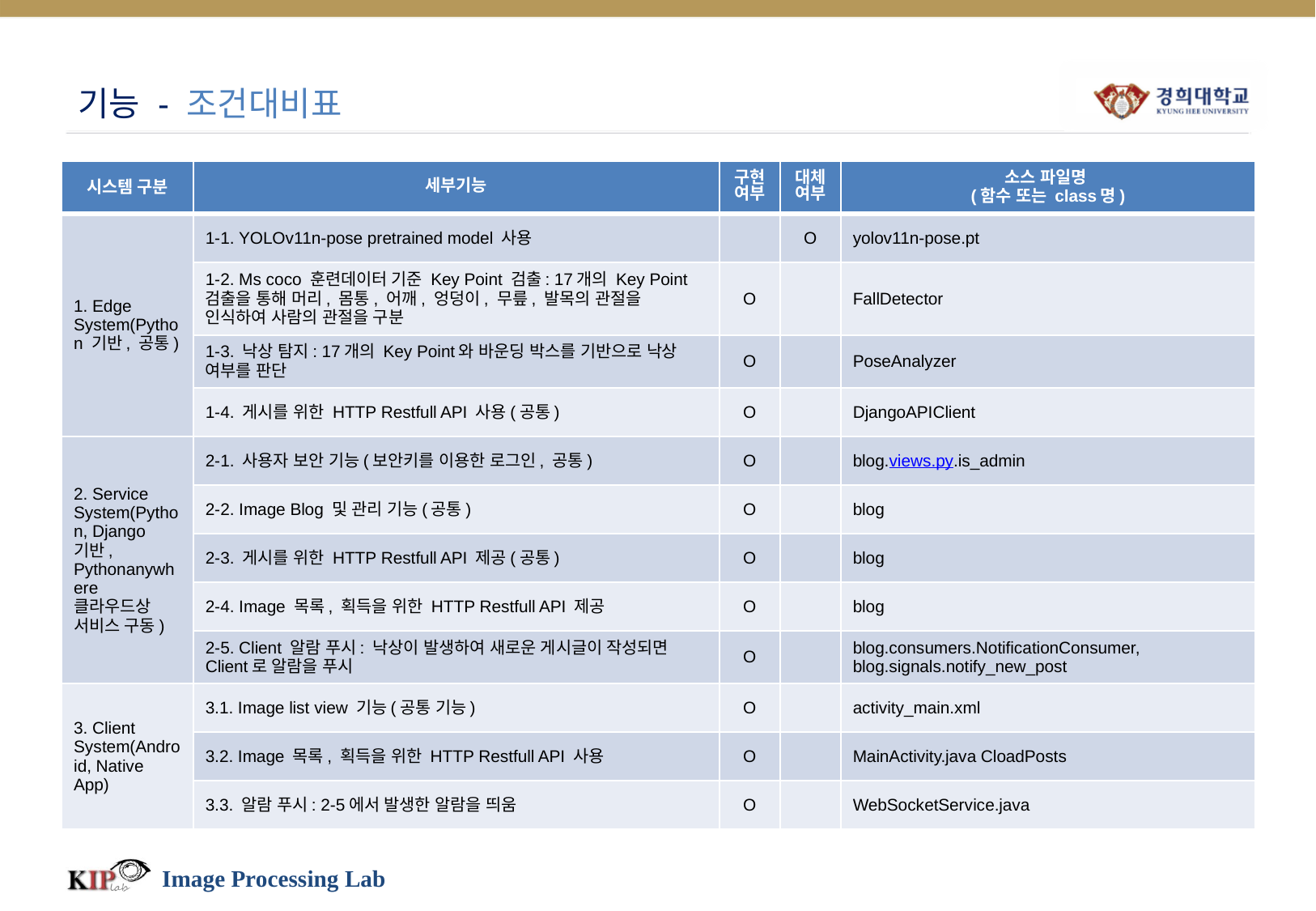

# 기능 - 조건대비표
| 시스템 구분 | 세부기능 | 구현 여부 | 대체 여부 | 소스 파일명 (함수 또는 class명) |
| --- | --- | --- | --- | --- |
| 1. Edge System(Python 기반, 공통) | 1-1. YOLOv11n-pose pretrained model 사용 |  | O | yolov11n-pose.pt |
|  | 1-2. Ms coco 훈련데이터 기준 Key Point 검출: 17개의 Key Point 검출을 통해 머리, 몸통, 어깨, 엉덩이, 무릎, 발목의 관절을 인식하여 사람의 관절을 구분 | O |  | FallDetector |
|  | 1-3. 낙상 탐지: 17개의 Key Point와 바운딩 박스를 기반으로 낙상 여부를 판단 | O |  | PoseAnalyzer |
|  | 1-4. 게시를 위한 HTTP Restfull API 사용(공통) | O |  | DjangoAPIClient |
| 2. Service System(Python, Django 기반, Pythonanywhere 클라우드상 서비스 구동) | 2-1. 사용자 보안 기능(보안키를 이용한 로그인, 공통) | O |  | blog.views.py.is\_admin |
|  | 2-2. Image Blog 및 관리 기능(공통) | O |  | blog |
|  | 2-3. 게시를 위한 HTTP Restfull API 제공(공통) | O |  | blog |
|  | 2-4. Image 목록, 획득을 위한 HTTP Restfull API 제공 | O |  | blog |
|  | 2-5. Client 알람 푸시: 낙상이 발생하여 새로운 게시글이 작성되면 Client로 알람을 푸시 | O |  | blog.consumers.NotificationConsumer, blog.signals.notify\_new\_post |
| 3. Client System(Android, Native App) | 3.1. Image list view 기능(공통 기능) | O |  | activity\_main.xml |
|  | 3.2. Image 목록, 획득을 위한 HTTP Restfull API 사용 | O |  | MainActivity.java CloadPosts |
|  | 3.3. 알람 푸시: 2-5에서 발생한 알람을 띄움 | O |  | WebSocketService.java |
Image Processing Lab